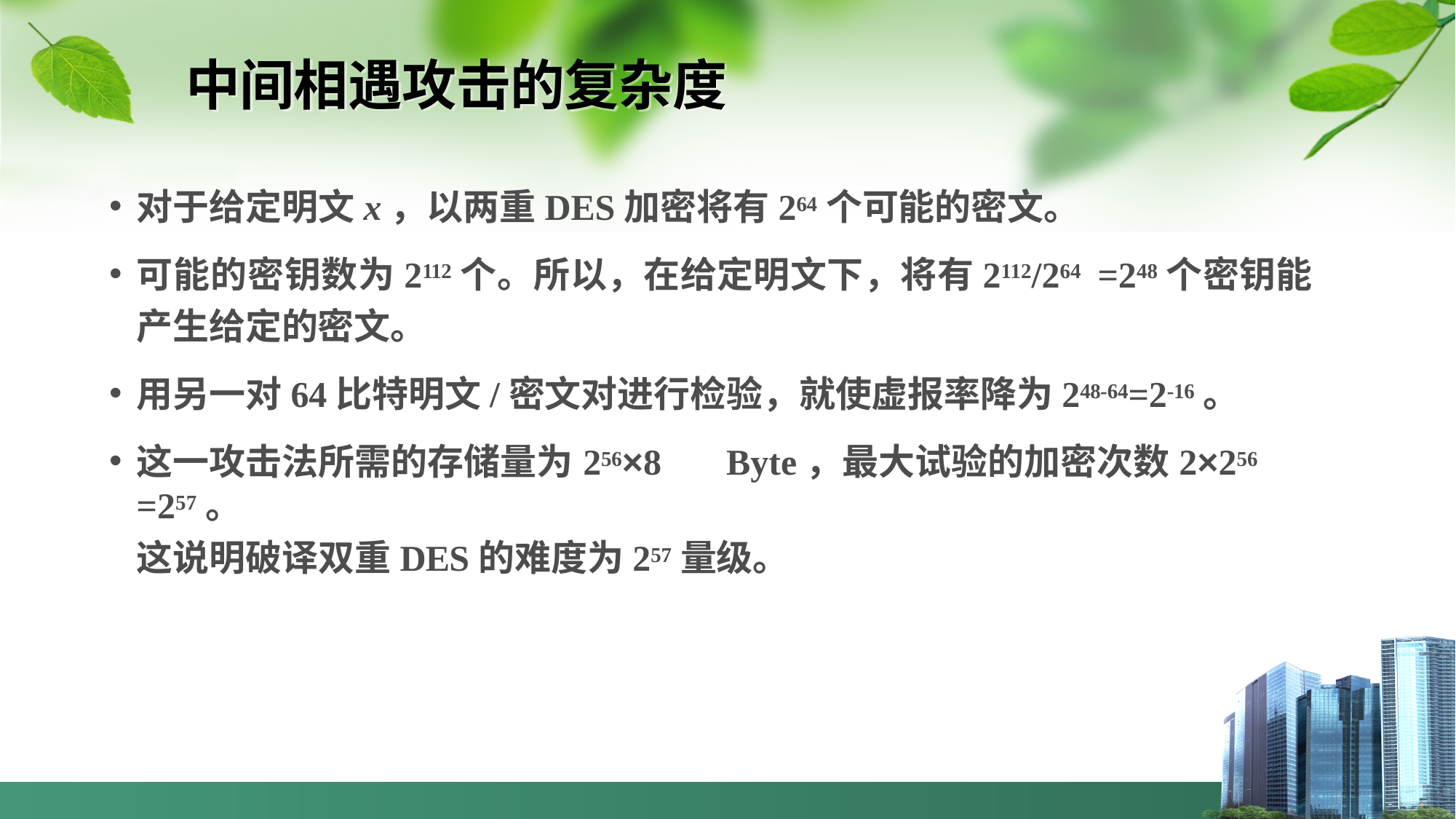

# 中间相遇攻击的复杂度
对于给定明文x，以两重DES加密将有264个可能的密文。
可能的密钥数为2112个。所以，在给定明文下，将有2112/264 =248个密钥能产生给定的密文。
用另一对64比特明文/密文对进行检验，就使虚报率降为248-64=2-16。
这一攻击法所需的存储量为256×8	Byte，最大试验的加密次数2×256  =257。
这说明破译双重DES的难度为257量级。